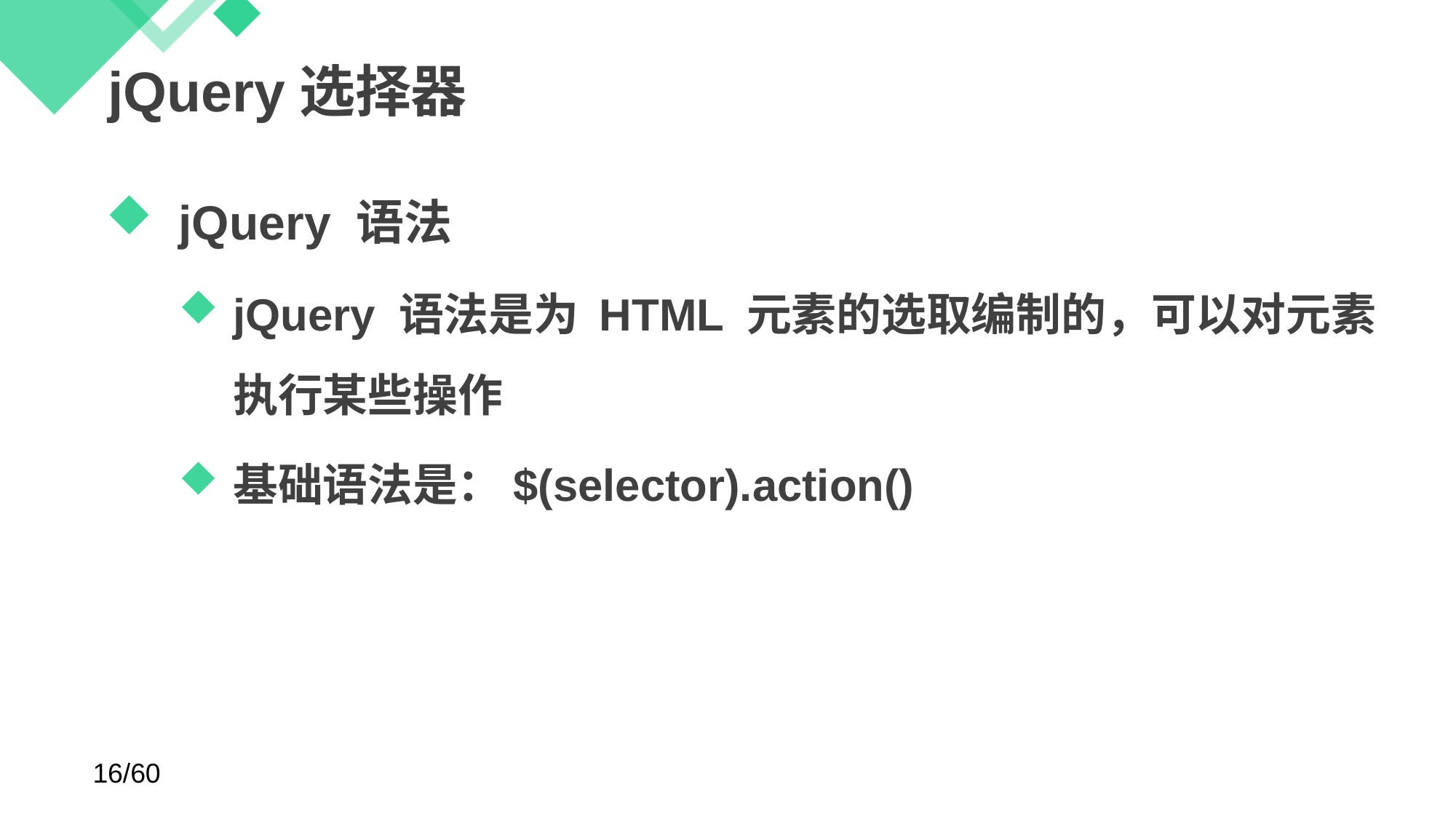

# jQuery选择器
jQuery 语法
jQuery 语法是为 HTML 元素的选取编制的，可以对元素执行某些操作
基础语法是：$(selector).action()